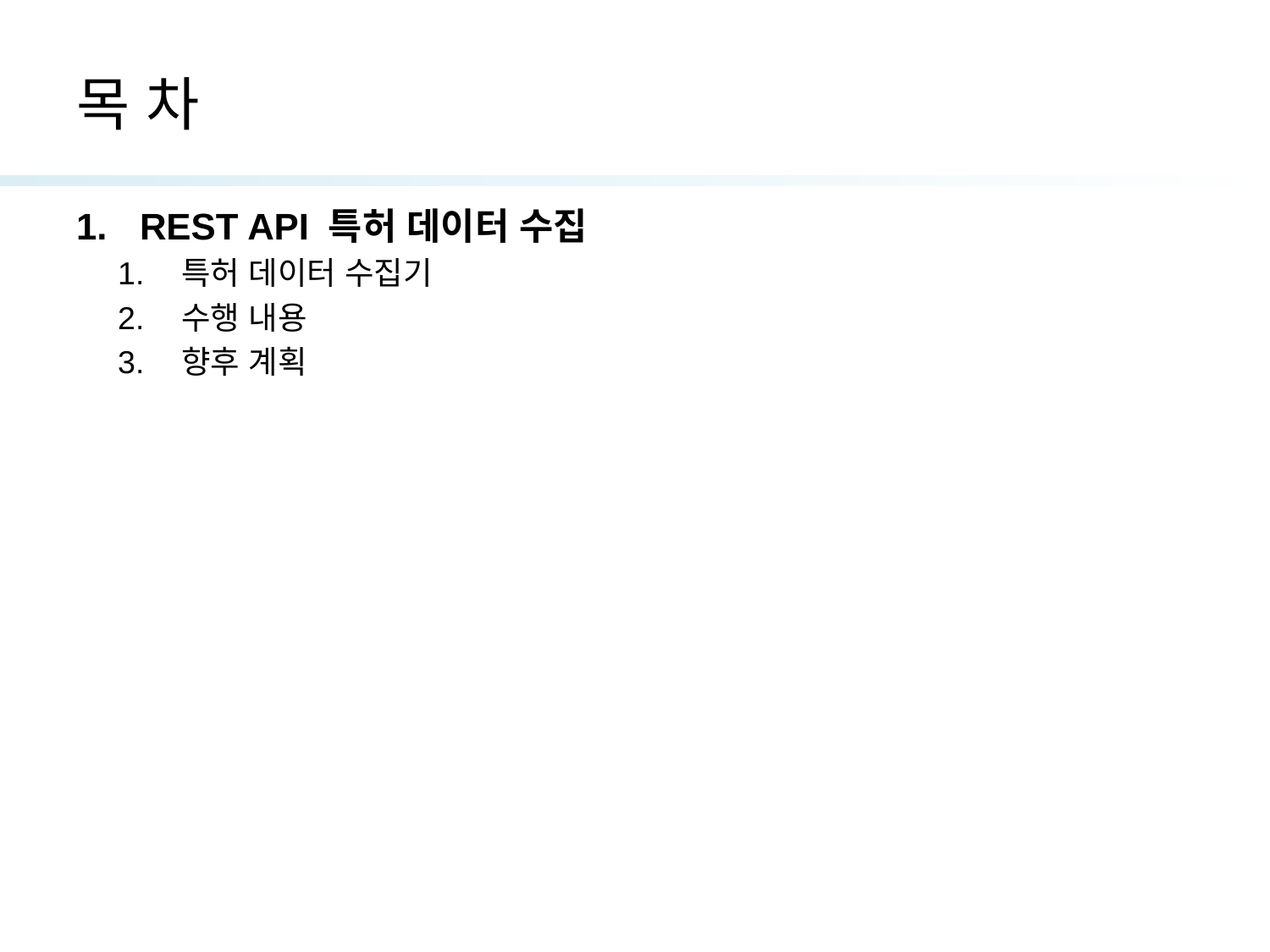

# 목 차
REST API 특허 데이터 수집
특허 데이터 수집기
수행 내용
향후 계획